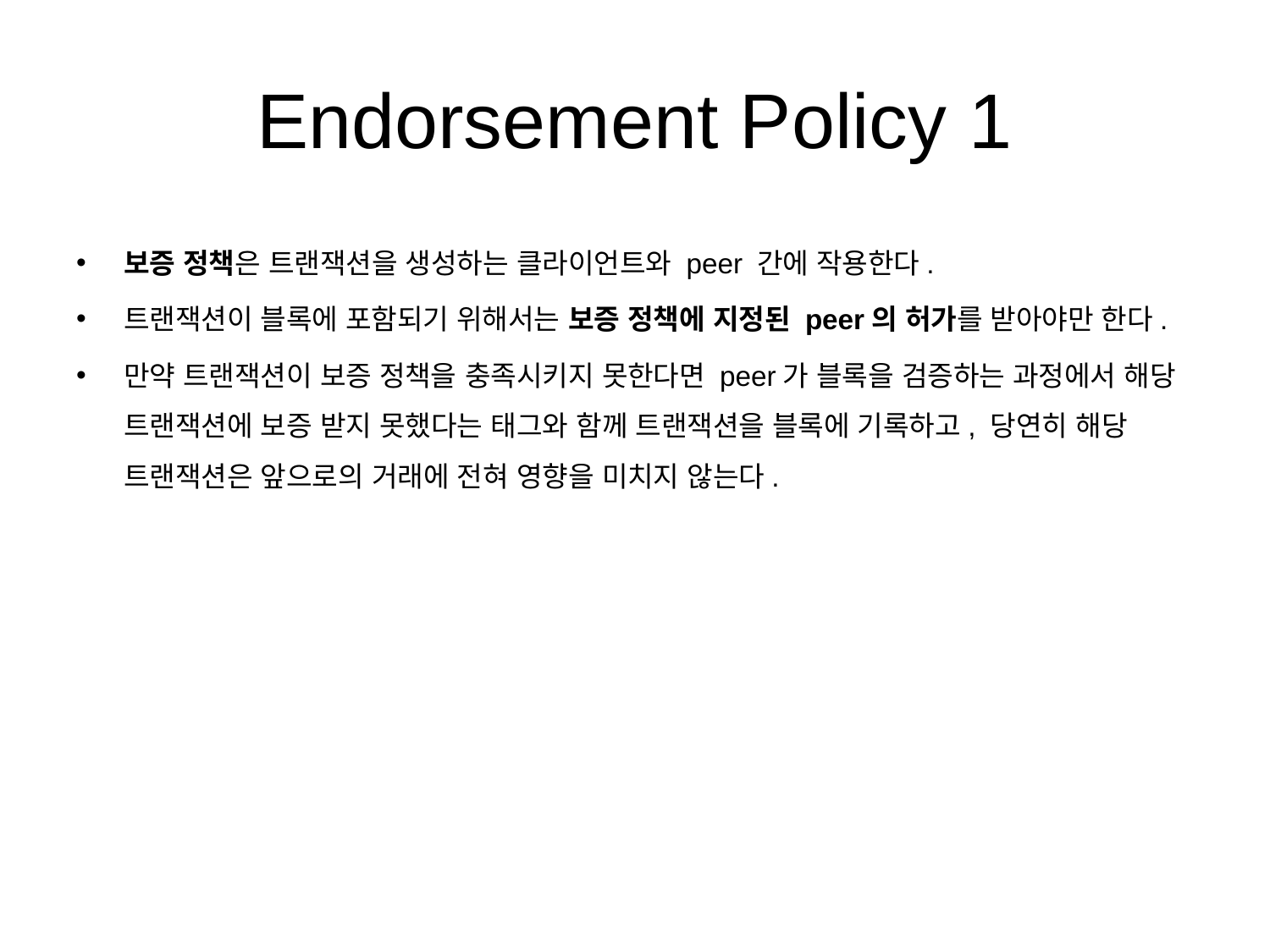

# Endorsement Policy 1
보증 정책은 트랜잭션을 생성하는 클라이언트와 peer 간에 작용한다.
트랜잭션이 블록에 포함되기 위해서는 보증 정책에 지정된 peer의 허가를 받아야만 한다.
만약 트랜잭션이 보증 정책을 충족시키지 못한다면 peer가 블록을 검증하는 과정에서 해당 트랜잭션에 보증 받지 못했다는 태그와 함께 트랜잭션을 블록에 기록하고, 당연히 해당 트랜잭션은 앞으로의 거래에 전혀 영향을 미치지 않는다.